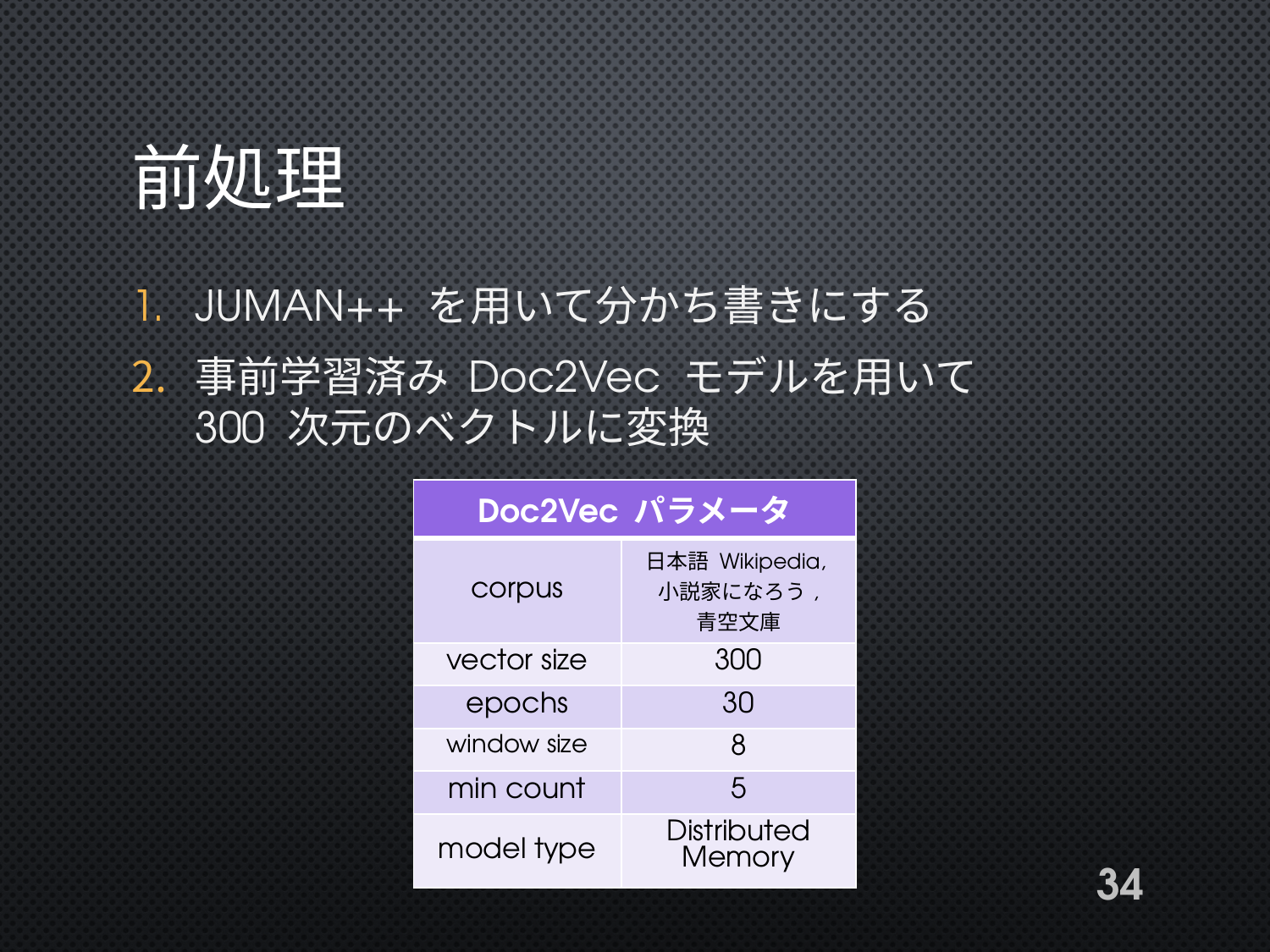

# 前処理
JUMAN++ を用いて分かち書きにする
事前学習済み Doc2Vec モデルを用いて
300 次元のベクトルに変換
| Doc2Vec パラメータ | value |
| --- | --- |
| corpus | 日本語 Wikipedia, 小説家になろう, 青空文庫 |
| vector size | 300 |
| epochs | 30 |
| window size | 8 |
| min count | 5 |
| model type | Distributed Memory |
34